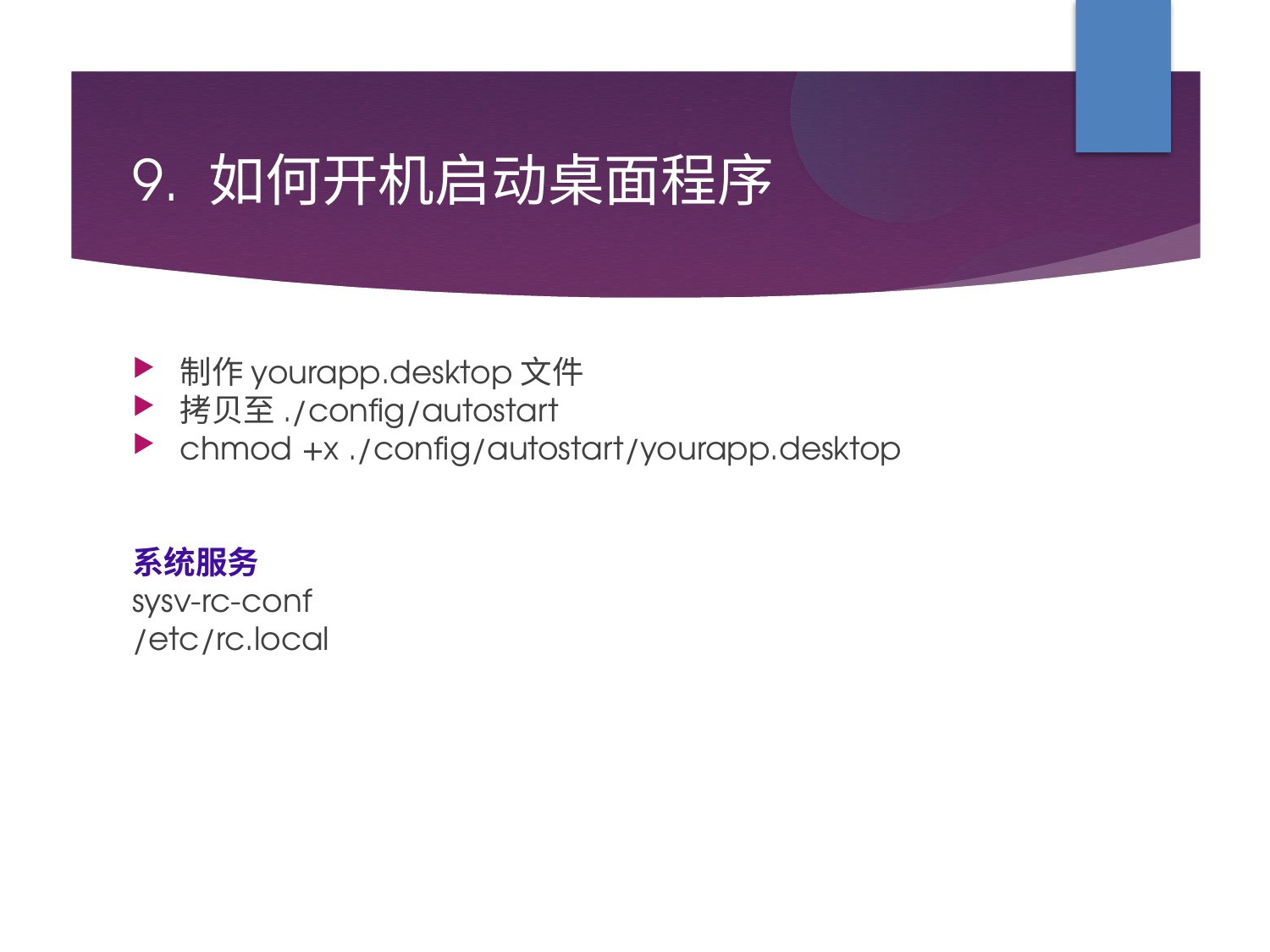

9. 如何开机启动桌面程序
制作yourapp.desktop文件
拷贝至./config/autostart
chmod +x ./config/autostart/yourapp.desktop

系统服务
sysv-rc-conf
/etc/rc.local